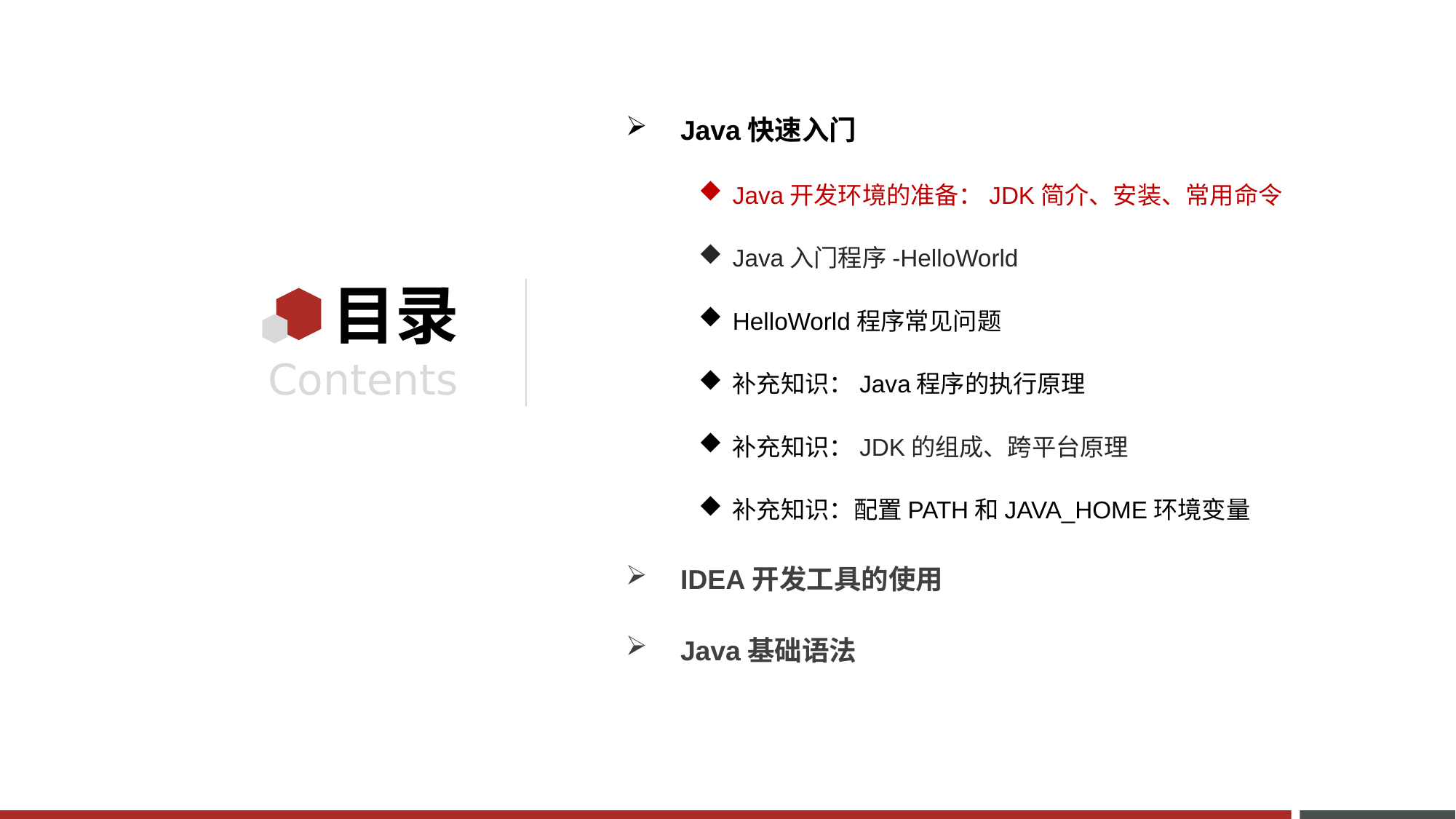

Java快速入门
Java开发环境的准备：JDK简介、安装、常用命令
Java入门程序-HelloWorld
HelloWorld程序常见问题
补充知识：Java程序的执行原理
补充知识：JDK的组成、跨平台原理
补充知识：配置PATH和JAVA_HOME环境变量
IDEA开发工具的使用
Java基础语法